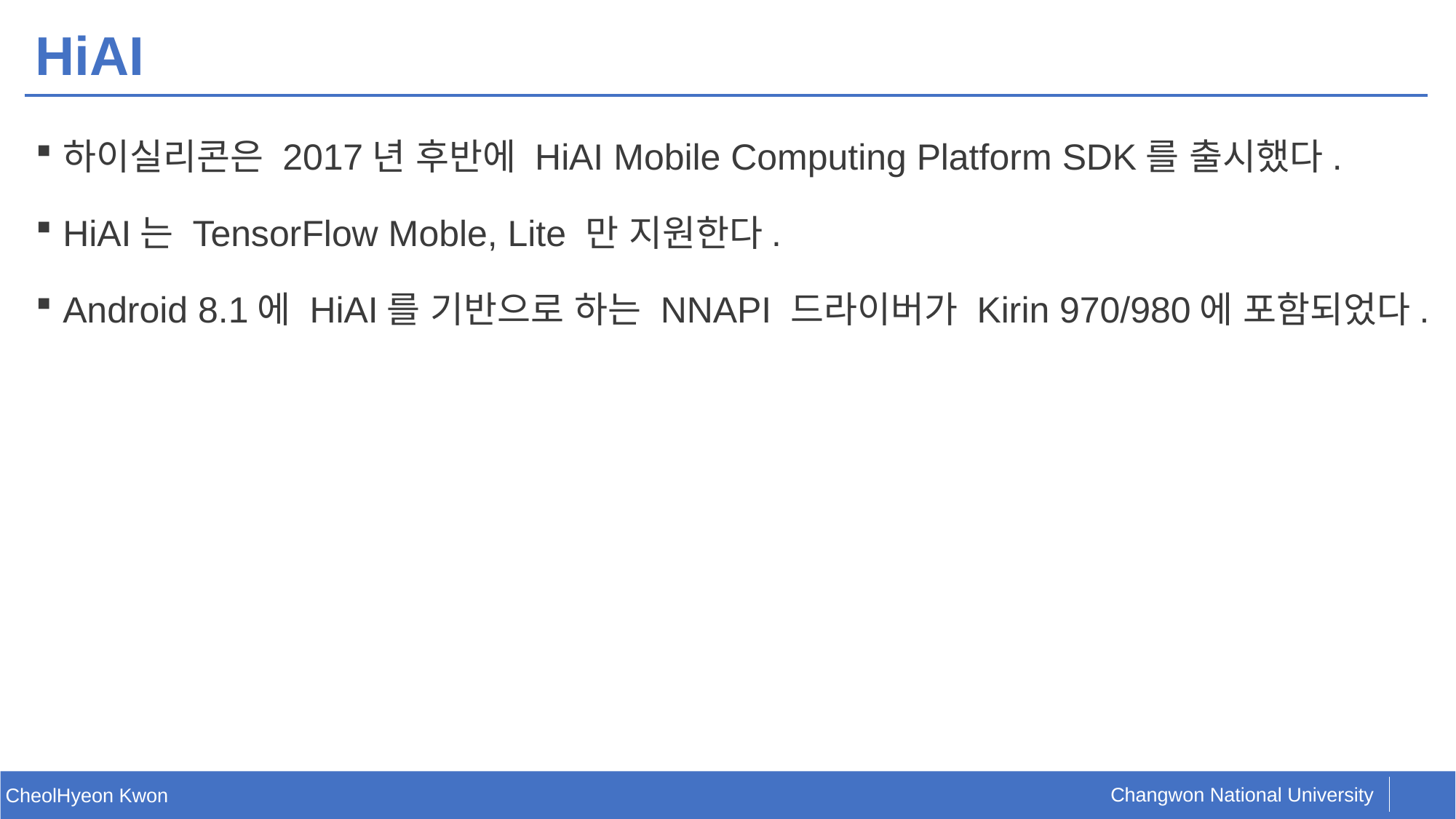

# HiAI
하이실리콘은 2017년 후반에 HiAI Mobile Computing Platform SDK를 출시했다.
HiAI는 TensorFlow Moble, Lite 만 지원한다.
Android 8.1에 HiAI를 기반으로 하는 NNAPI 드라이버가 Kirin 970/980에 포함되었다.